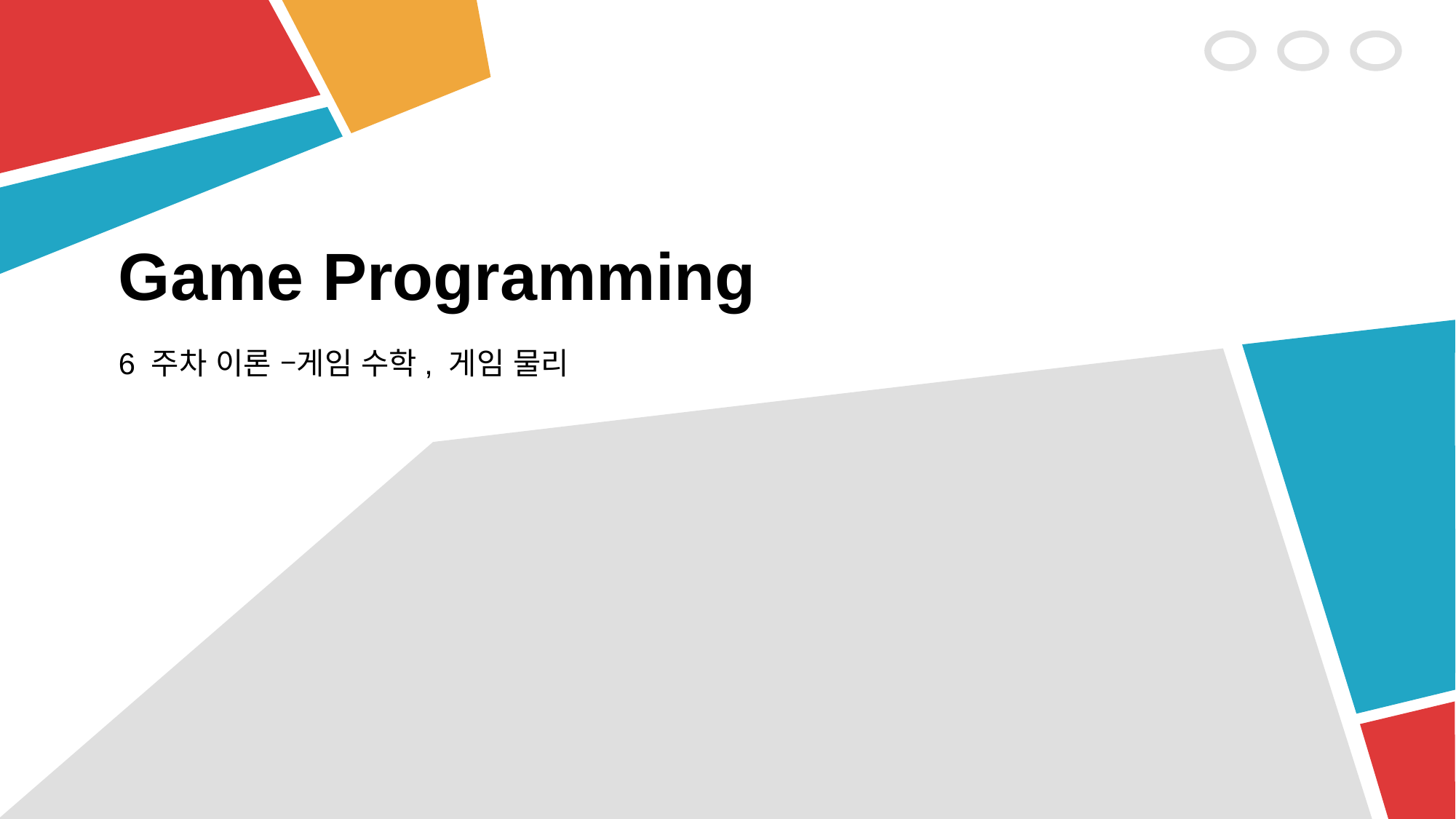

# Game Programming
6 주차 이론 –게임 수학, 게임 물리